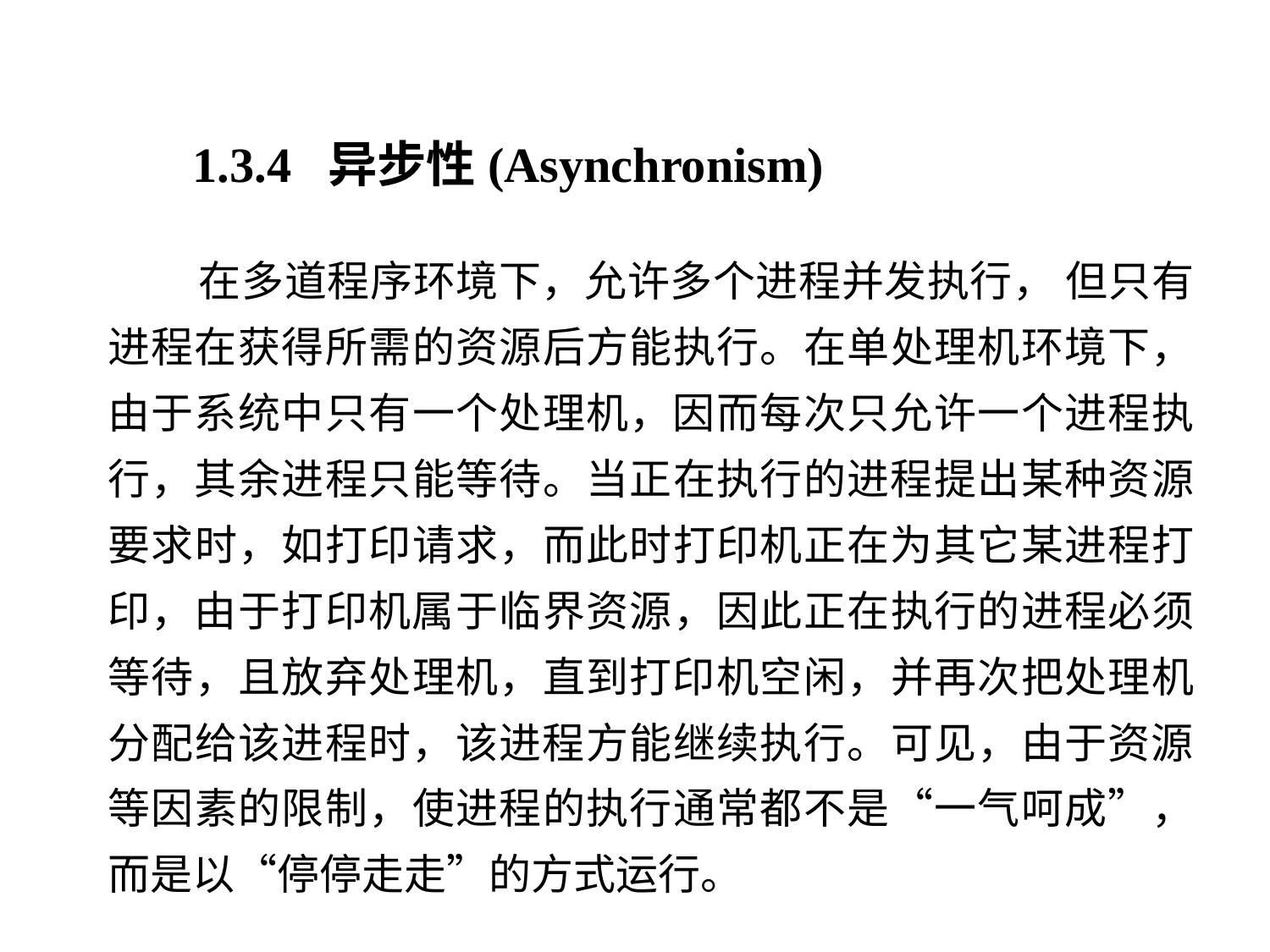

1.3.4  异步性(Asynchronism)
        在多道程序环境下，允许多个进程并发执行， 但只有进程在获得所需的资源后方能执行。在单处理机环境下，由于系统中只有一个处理机，因而每次只允许一个进程执行，其余进程只能等待。当正在执行的进程提出某种资源要求时，如打印请求，而此时打印机正在为其它某进程打印，由于打印机属于临界资源，因此正在执行的进程必须等待，且放弃处理机，直到打印机空闲，并再次把处理机分配给该进程时，该进程方能继续执行。可见，由于资源等因素的限制，使进程的执行通常都不是“一气呵成”，而是以“停停走走”的方式运行。